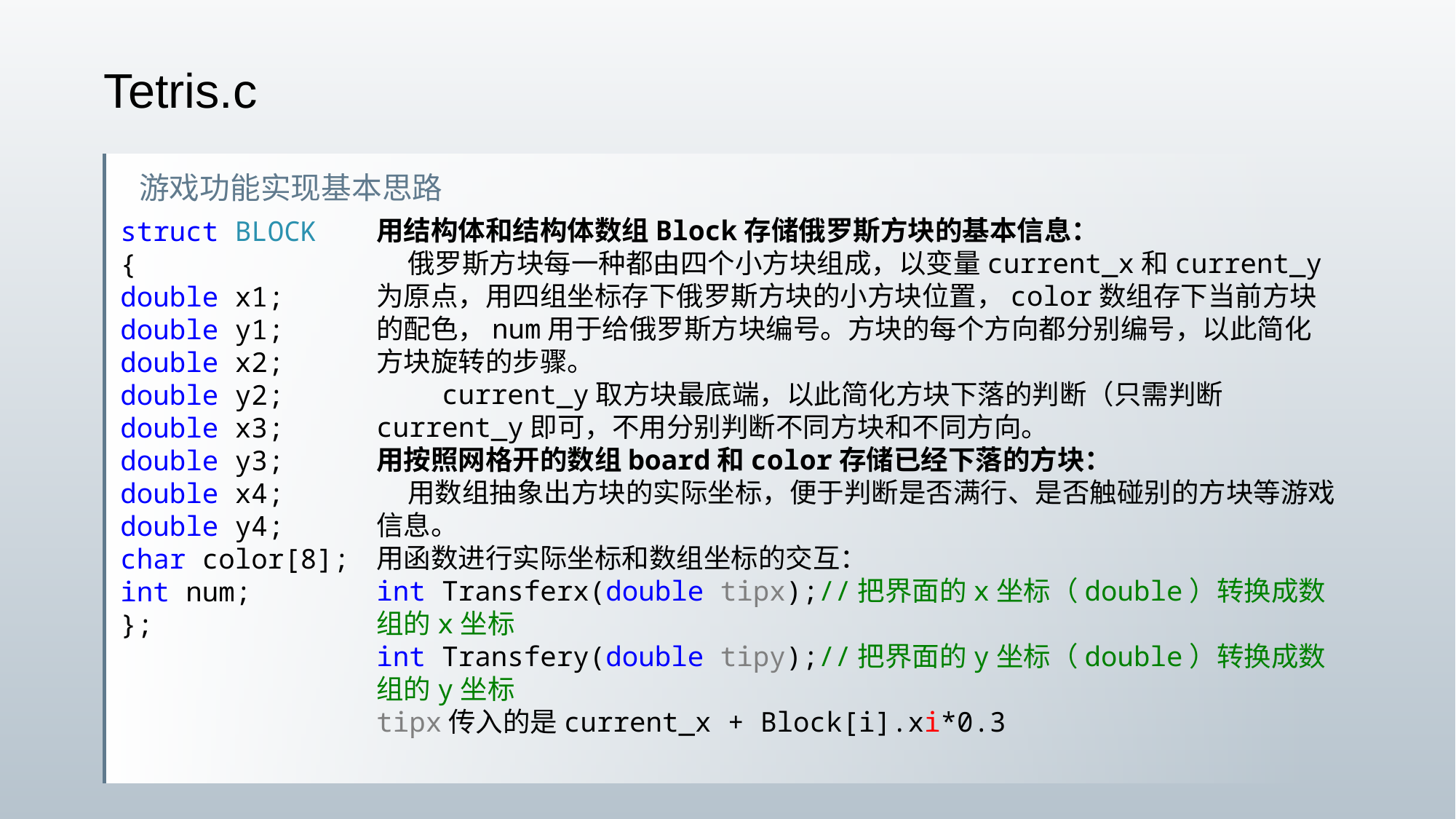

Tetris.c

游戏功能实现基本思路
用结构体和结构体数组Block存储俄罗斯方块的基本信息：
    俄罗斯方块每一种都由四个小方块组成，以变量current_x和current_y为原点，用四组坐标存下俄罗斯方块的小方块位置，color数组存下当前方块的配色，num用于给俄罗斯方块编号。方块的每个方向都分别编号，以此简化方块旋转的步骤。
    current_y取方块最底端，以此简化方块下落的判断（只需判断current_y即可，不用分别判断不同方块和不同方向。
用按照网格开的数组board和color存储已经下落的方块：
    用数组抽象出方块的实际坐标，便于判断是否满行、是否触碰别的方块等游戏信息。
用函数进行实际坐标和数组坐标的交互：
int Transferx(double tipx);//把界面的x坐标（double）转换成数组的x坐标
int Transfery(double tipy);//把界面的y坐标（double）转换成数组的y坐标
tipx传入的是current_x + Block[i].xi*0.3
struct BLOCK
{
double x1;
double y1;
double x2;
double y2;
double x3;
double y3;
double x4;
double y4;
char color[8];
int num;
};